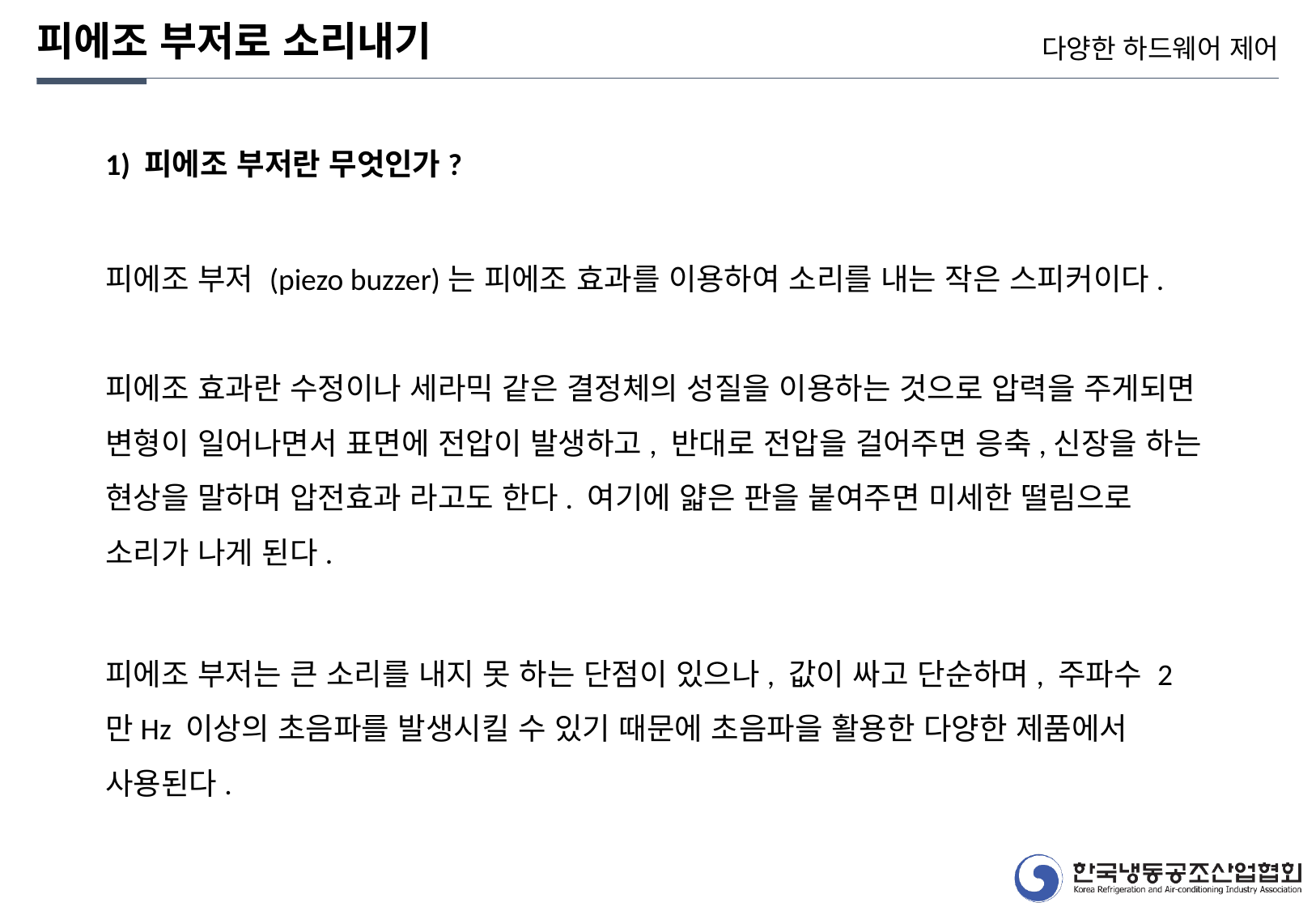

피에조 부저로 소리내기
다양한 하드웨어 제어
1) 피에조 부저란 무엇인가?
피에조 부저 (piezo buzzer)는 피에조 효과를 이용하여 소리를 내는 작은 스피커이다.
피에조 효과란 수정이나 세라믹 같은 결정체의 성질을 이용하는 것으로 압력을 주게되면 변형이 일어나면서 표면에 전압이 발생하고, 반대로 전압을 걸어주면 응축,신장을 하는 현상을 말하며 압전효과 라고도 한다. 여기에 얇은 판을 붙여주면 미세한 떨림으로 소리가 나게 된다.

피에조 부저는 큰 소리를 내지 못 하는 단점이 있으나, 값이 싸고 단순하며, 주파수 2만Hz 이상의 초음파를 발생시킬 수 있기 때문에 초음파을 활용한 다양한 제품에서 사용된다.